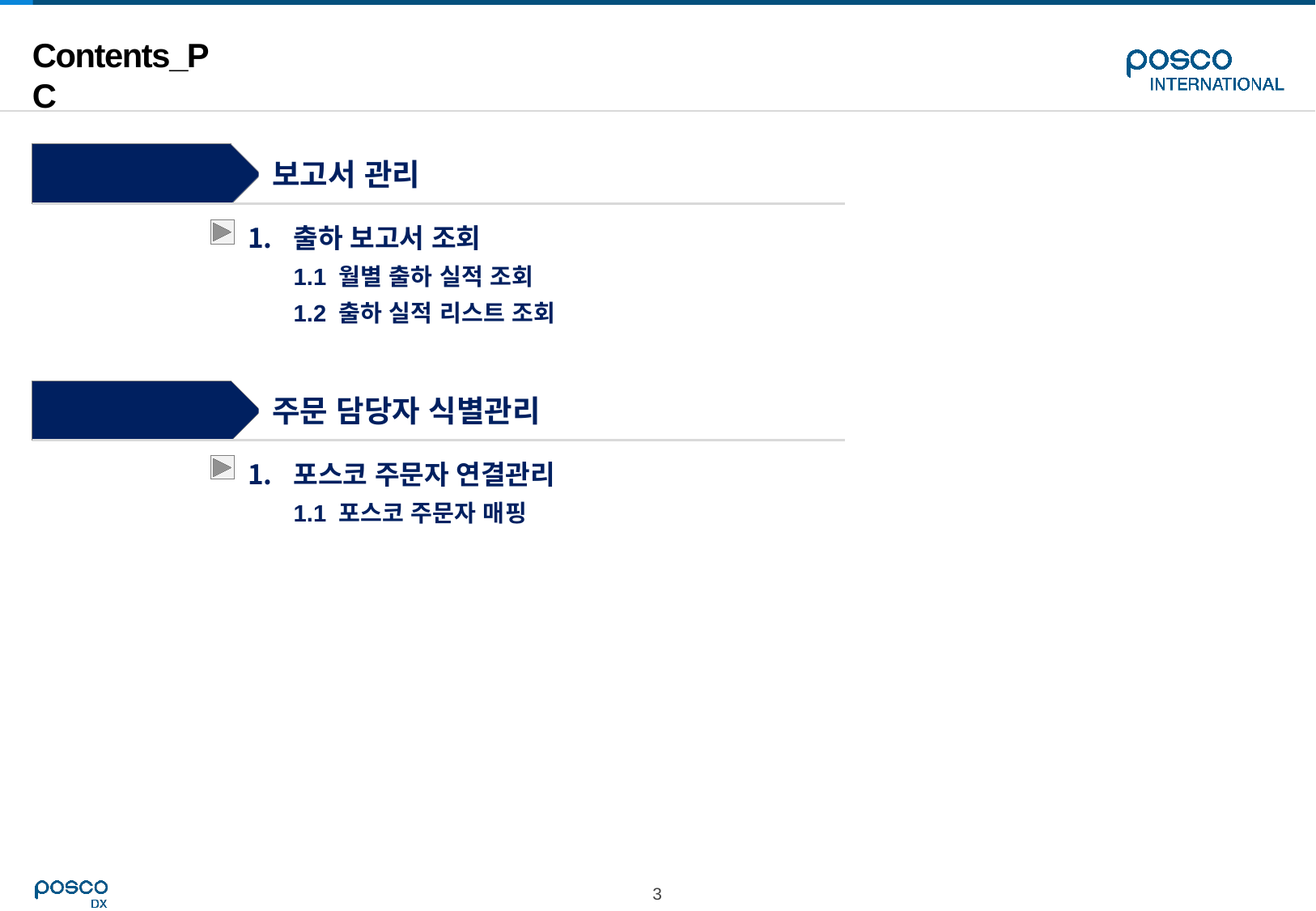

# Contents_PC
Step 3
보고서 관리
출하 보고서 조회
1.1 월별 출하 실적 조회
1.2 출하 실적 리스트 조회

Step 4
주문 담당자 식별관리
포스코 주문자 연결관리
1.1 포스코 주문자 매핑